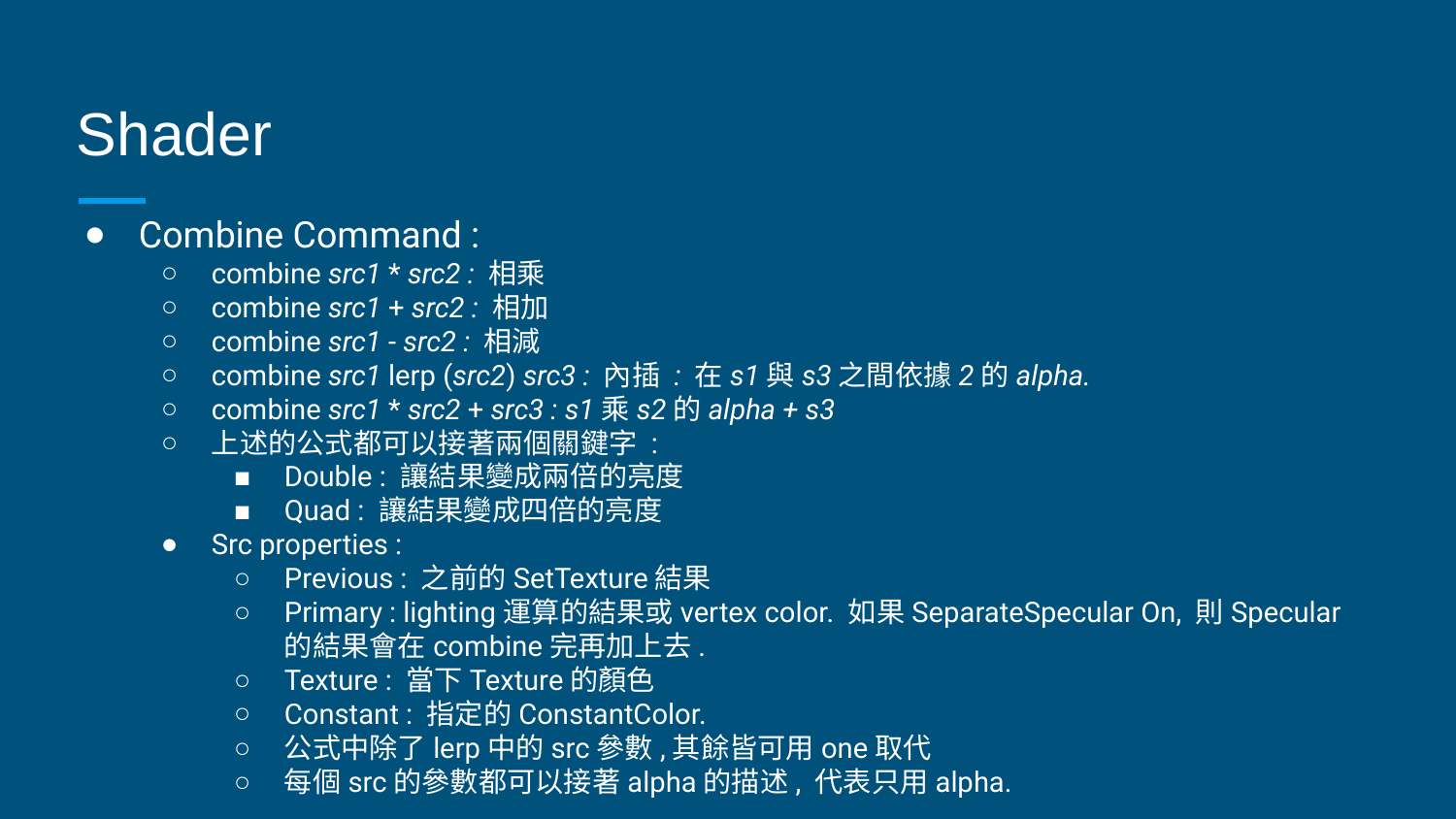

# Shader
Combine Command :
combine src1 * src2 : 相乘
combine src1 + src2 : 相加
combine src1 - src2 : 相減
combine src1 lerp (src2) src3 : 內插 : 在s1與s3之間依據2的alpha.
combine src1 * src2 + src3 : s1乘s2的alpha + s3
上述的公式都可以接著兩個關鍵字 :
Double : 讓結果變成兩倍的亮度
Quad : 讓結果變成四倍的亮度
Src properties :
Previous : 之前的SetTexture結果
Primary : lighting運算的結果或vertex color. 如果SeparateSpecular On, 則Specular的結果會在combine完再加上去.
Texture : 當下Texture的顏色
Constant : 指定的ConstantColor.
公式中除了lerp中的src參數,其餘皆可用one取代
每個src的參數都可以接著alpha的描述, 代表只用alpha.